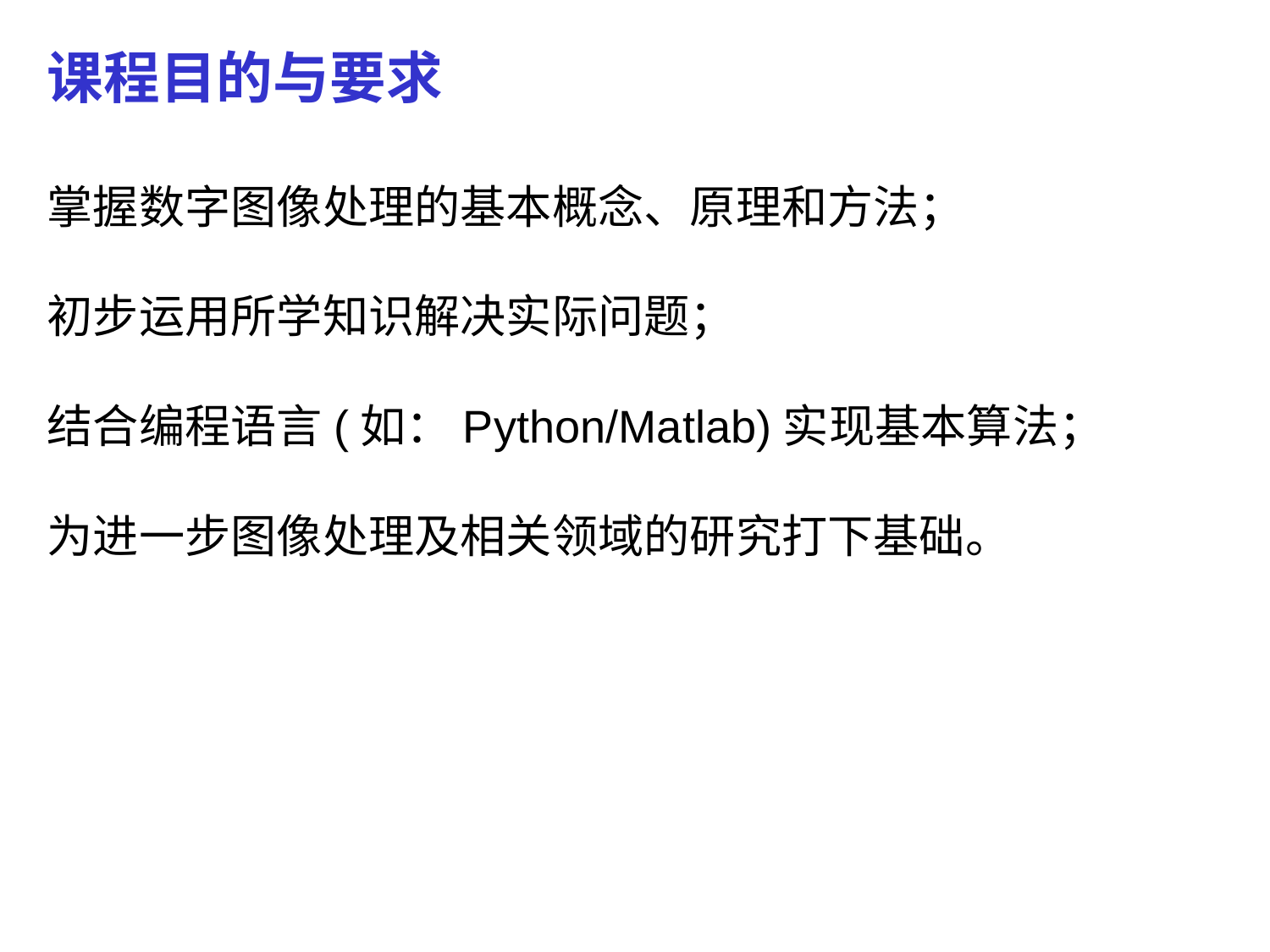

课程目的与要求

掌握数字图像处理的基本概念、原理和方法；

初步运用所学知识解决实际问题；

结合编程语言(如：Python/Matlab)实现基本算法；

为进一步图像处理及相关领域的研究打下基础。